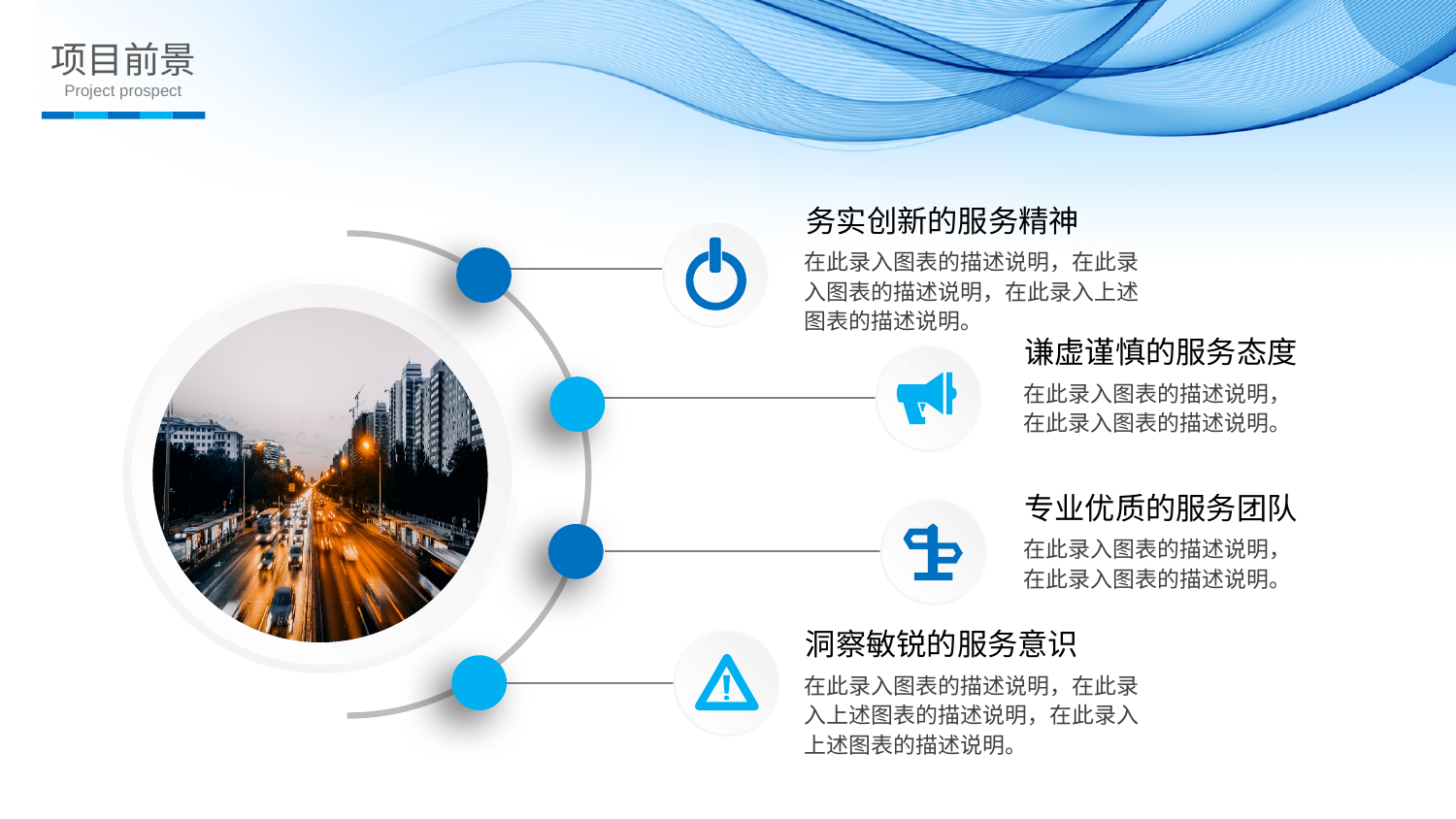

项目前景
Project prospect

务实创新的服务精神

在此录入图表的描述说明，在此录入图表的描述说明，在此录入上述图表的描述说明。

谦虚谨慎的服务态度

在此录入图表的描述说明，在此录入图表的描述说明。

专业优质的服务团队

在此录入图表的描述说明，在此录入图表的描述说明。

洞察敏锐的服务意识

在此录入图表的描述说明，在此录入上述图表的描述说明，在此录入上述图表的描述说明。